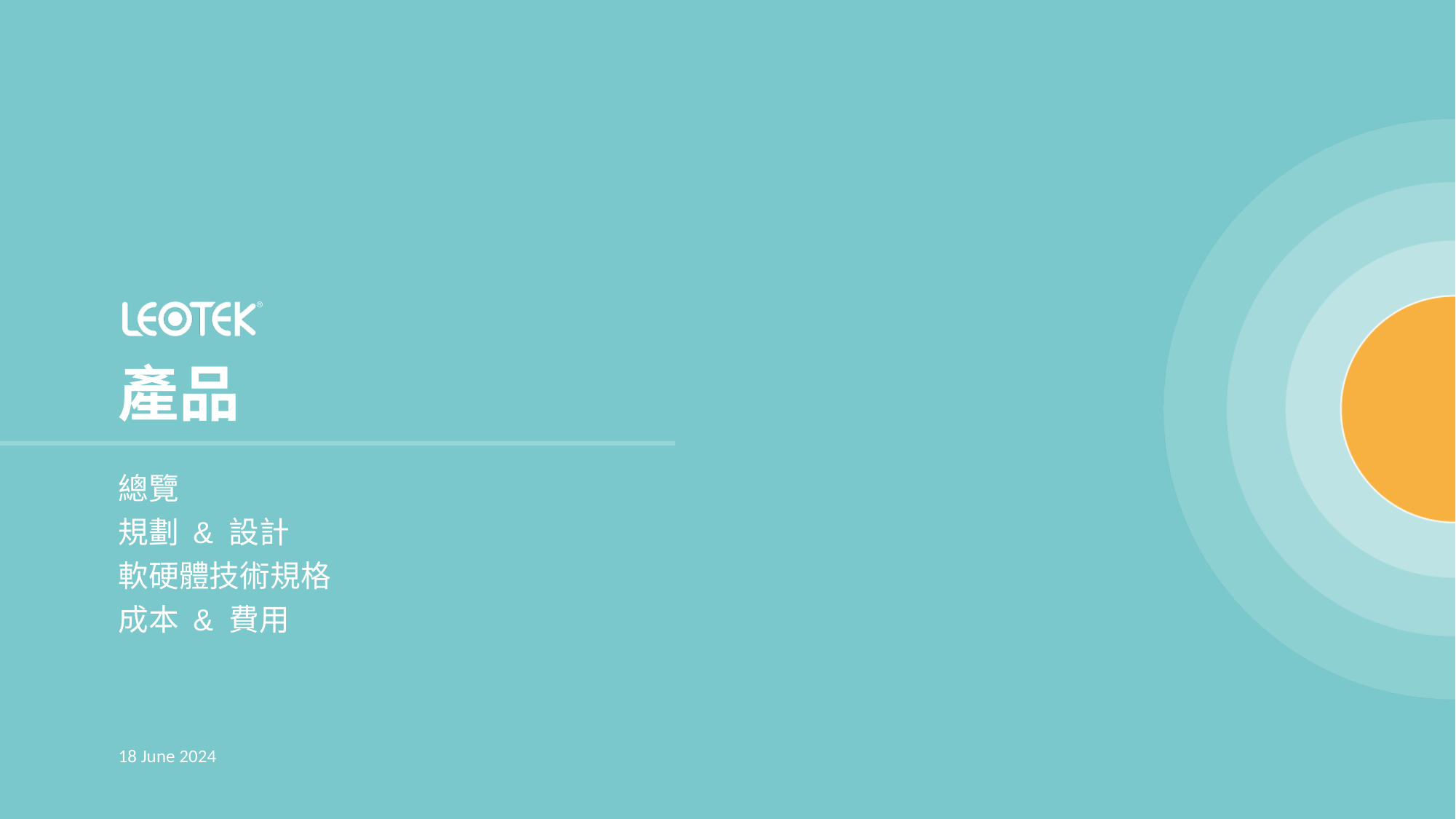

產品
# 總覽 規劃 & 設計 軟硬體技術規格 成本 & 費用
18 June 2024